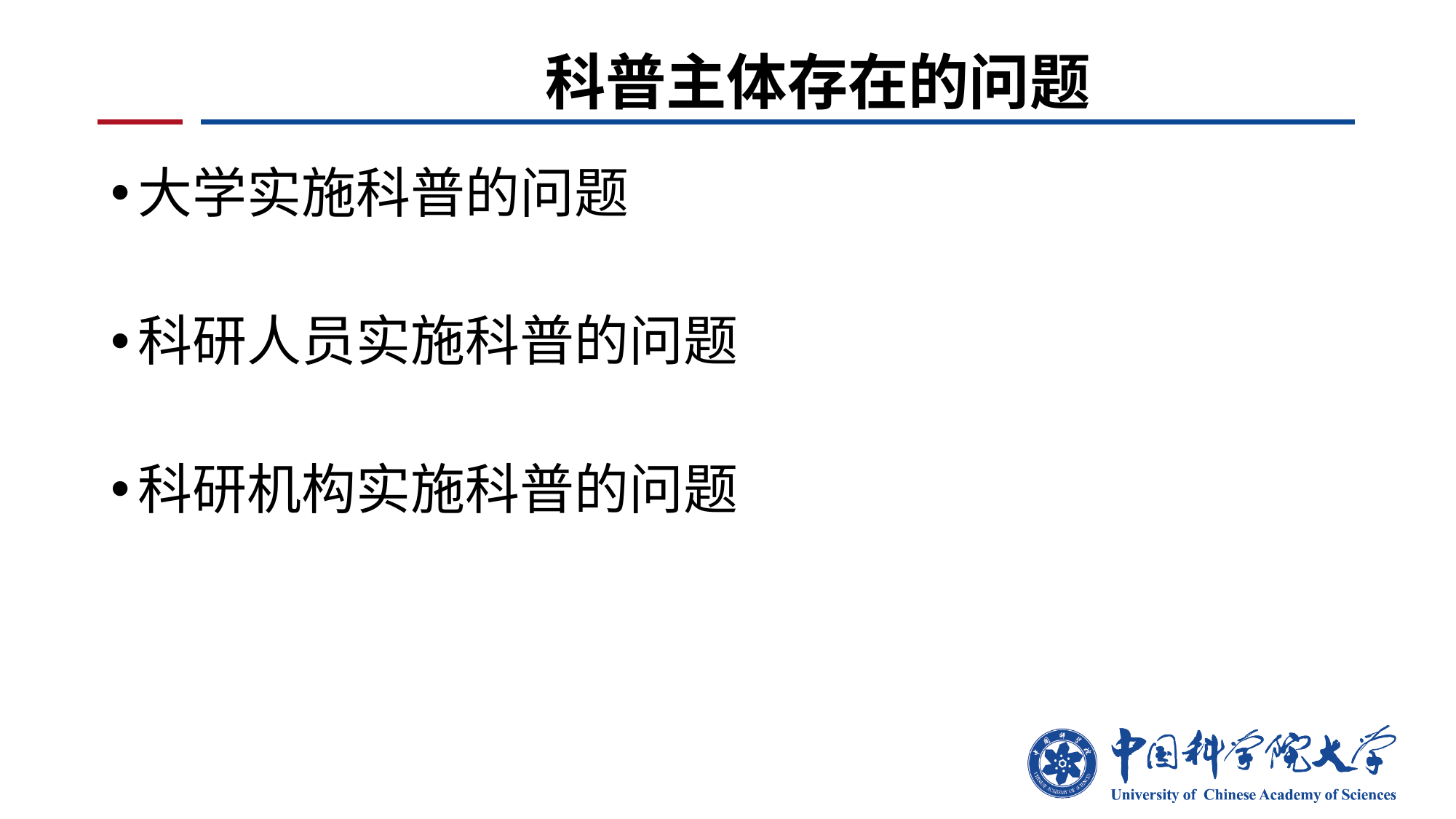

# 科普主体存在的问题
大学实施科普的问题

科研人员实施科普的问题

科研机构实施科普的问题